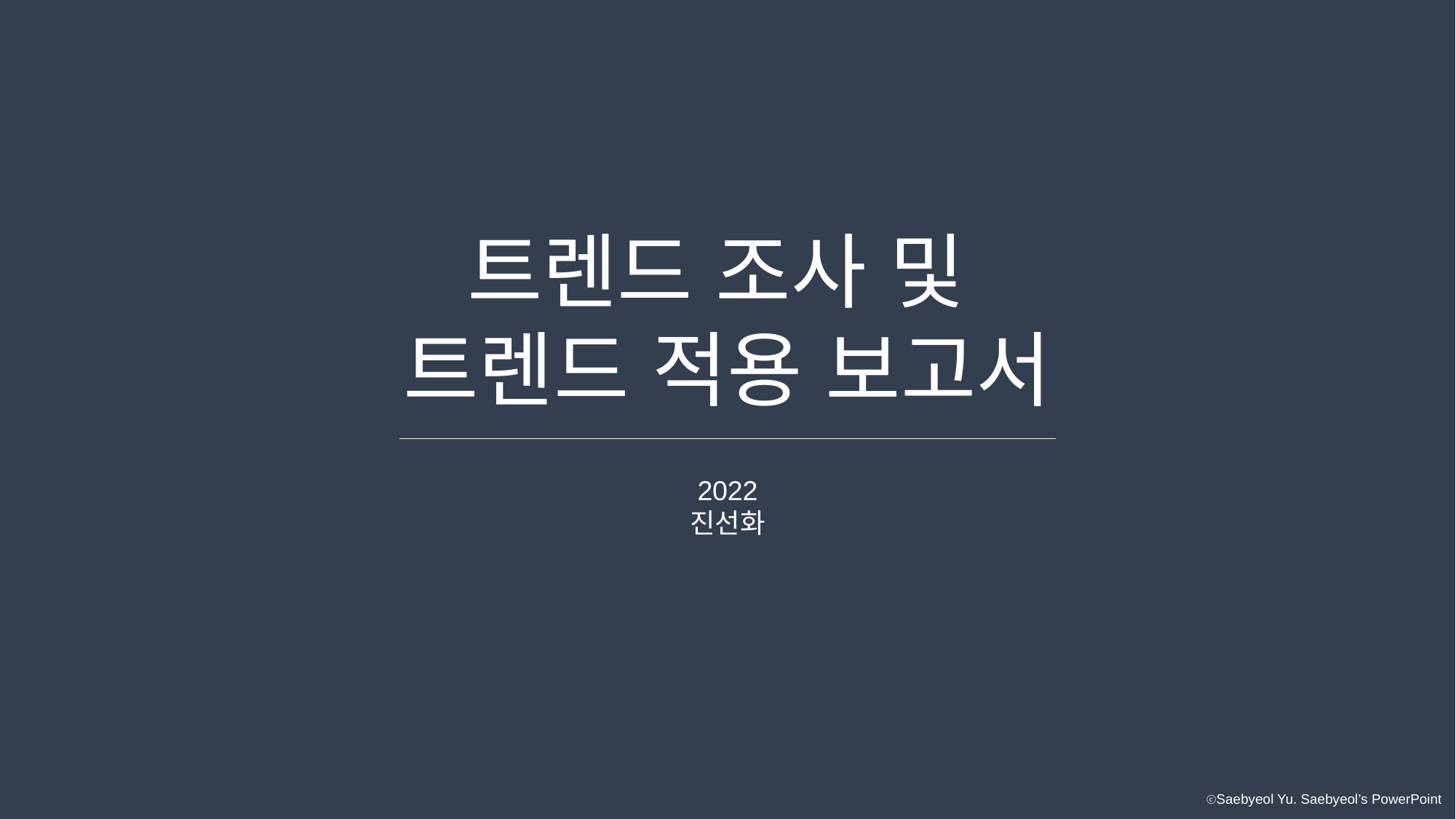

트렌드 조사 및
트렌드 적용 보고서
2022
진선화